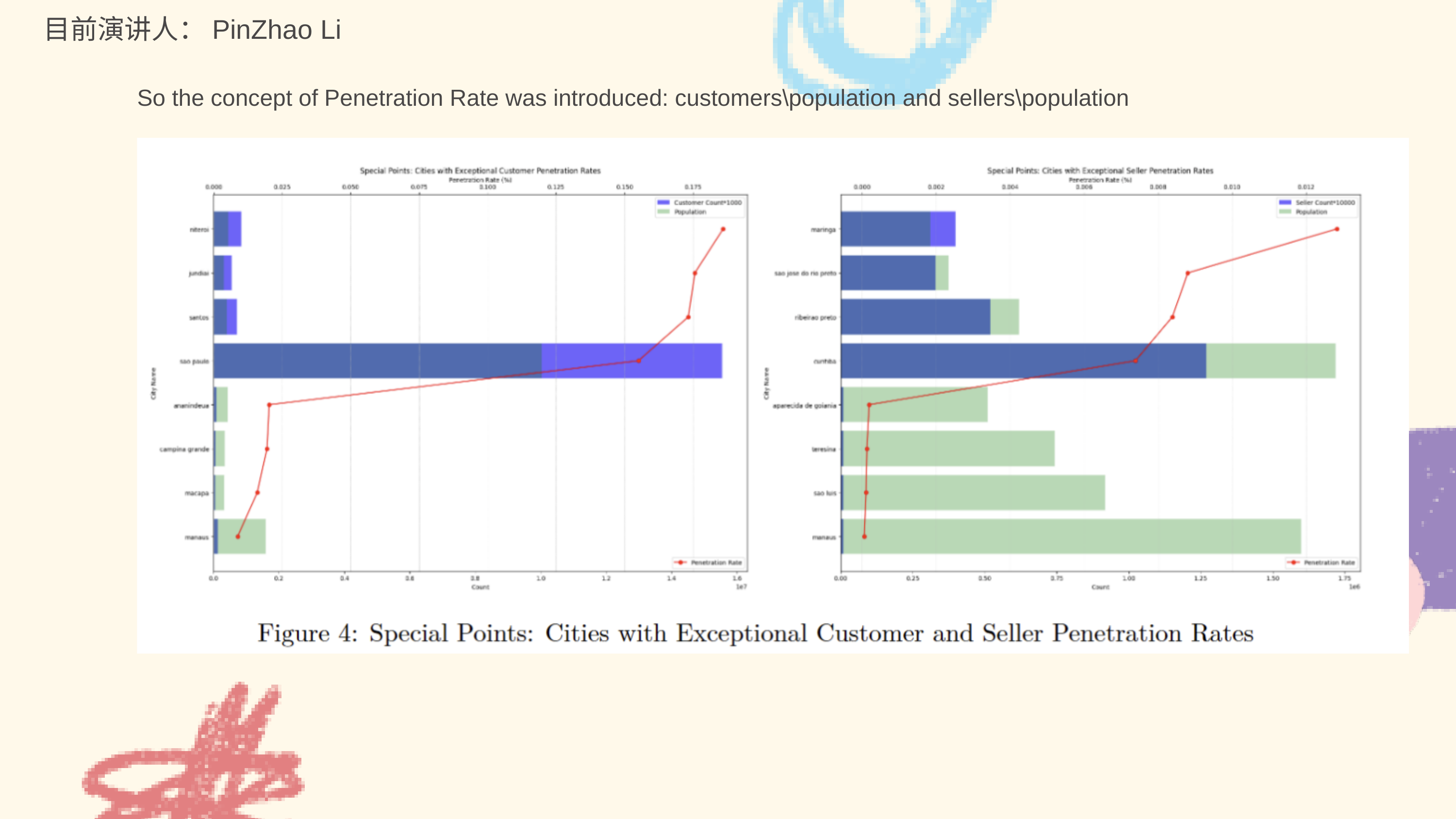

目前演讲人：PinZhao Li
So the concept of Penetration Rate was introduced: customers\population and sellers\population